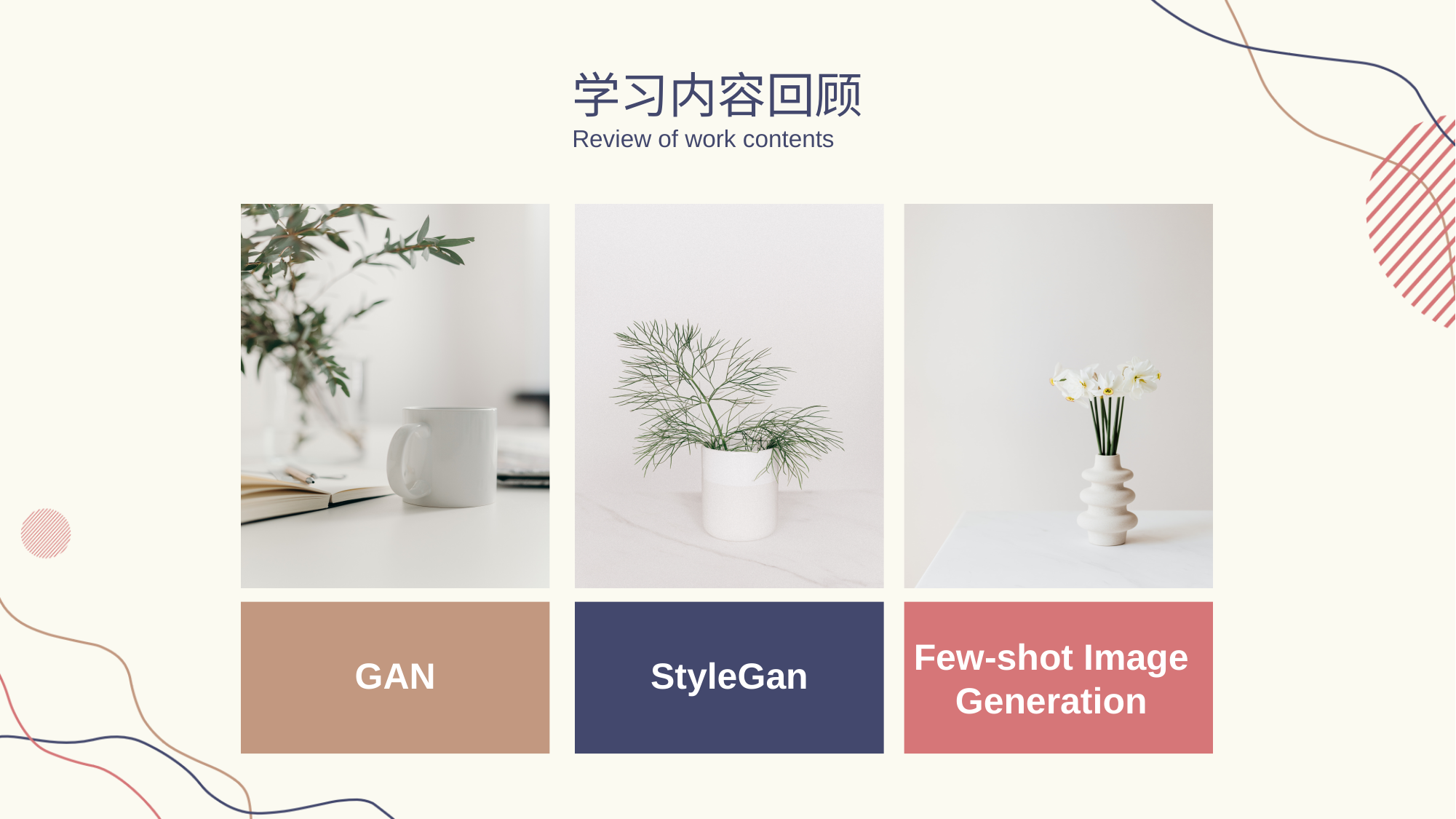

学习内容回顾
Review of work contents

Few-shot Image Generation
GAN
StyleGan